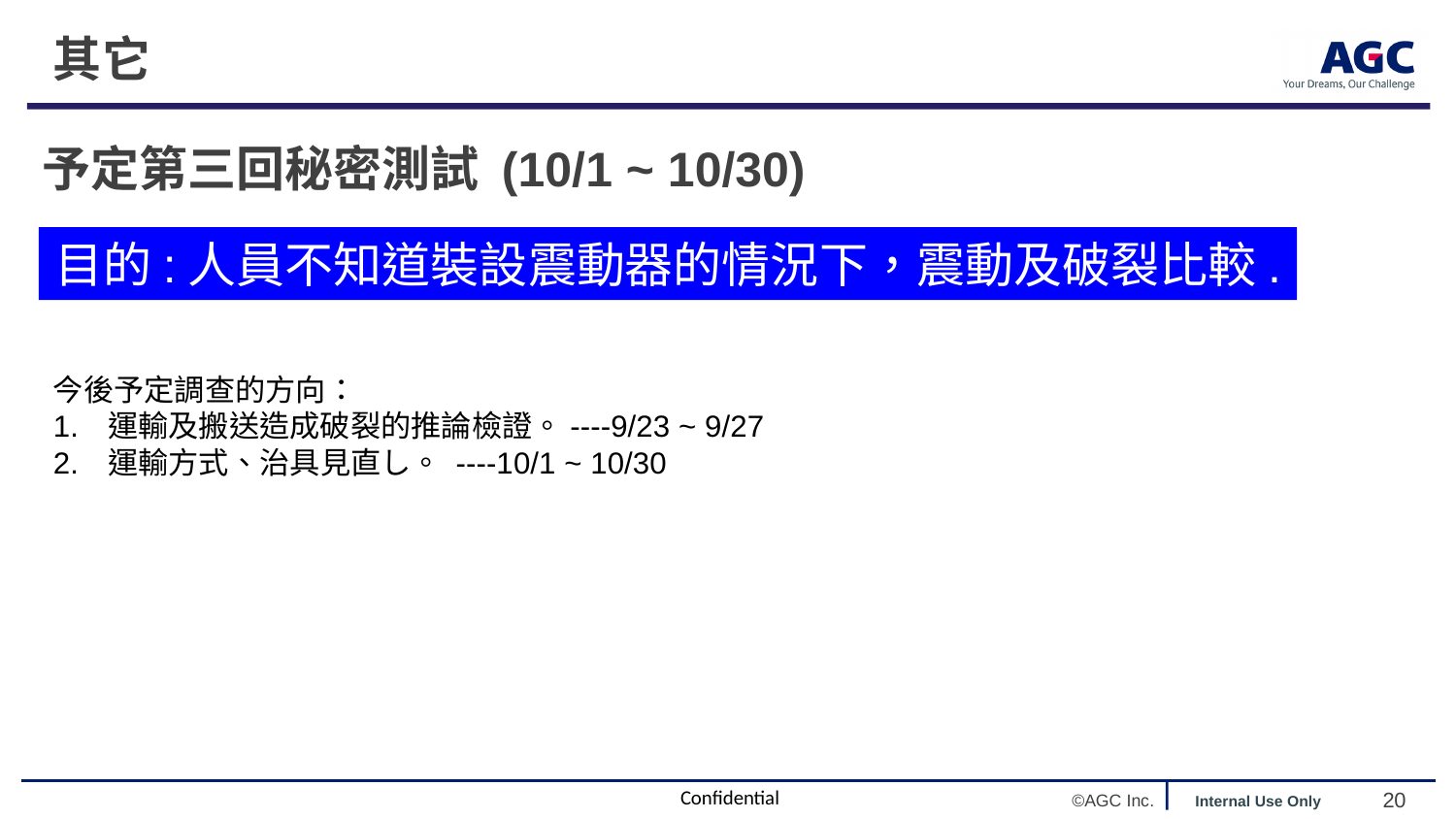

# 其它
予定第三回秘密測試 (10/1 ~ 10/30)
目的:人員不知道裝設震動器的情況下，震動及破裂比較.
今後予定調查的方向：
運輸及搬送造成破裂的推論檢證。----9/23 ~ 9/27
運輸方式、治具見直し。 ----10/1 ~ 10/30